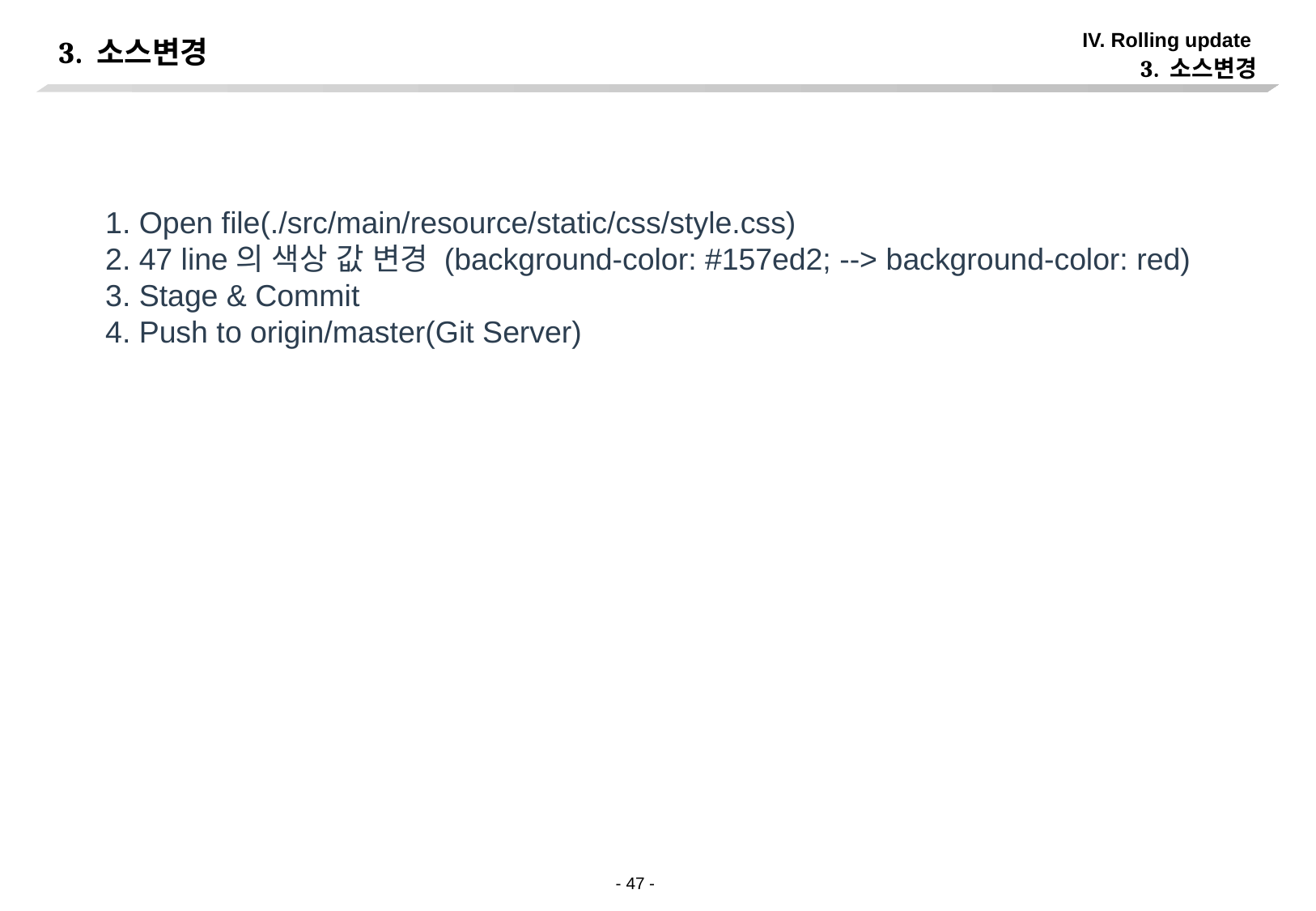

IV. Rolling update
# 3. 소스변경
3. 소스변경
 Open file(./src/main/resource/static/css/style.css)
 47 line의 색상 값 변경 (background-color: #157ed2; --> background-color: red)
 Stage & Commit
 Push to origin/master(Git Server)